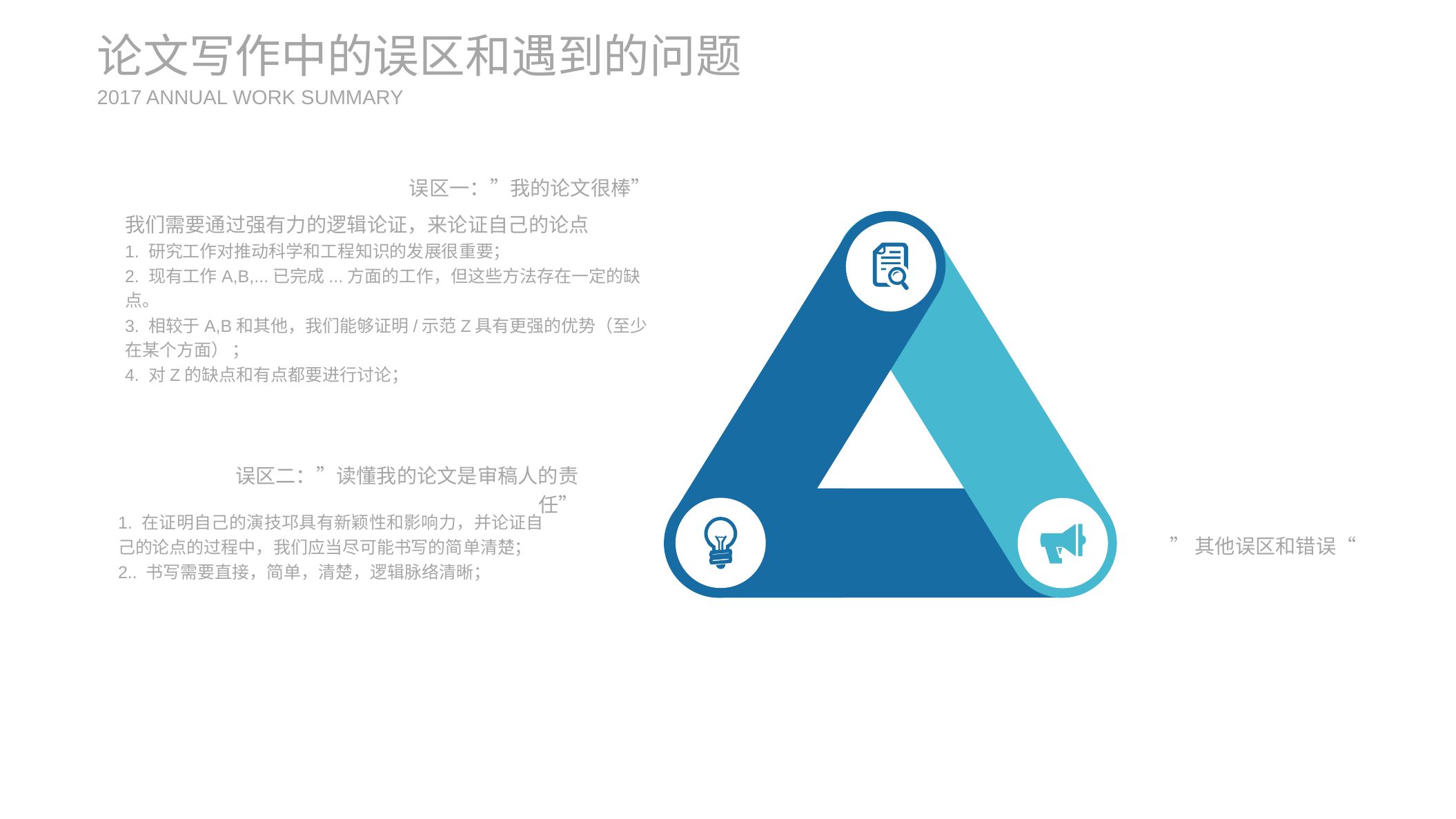

论文写作中的误区和遇到的问题
2017 ANNUAL WORK SUMMARY
误区一：”我的论文很棒”
我们需要通过强有力的逻辑论证，来论证自己的论点
1. 研究工作对推动科学和工程知识的发展很重要；
2. 现有工作A,B,...已完成...方面的工作，但这些方法存在一定的缺点。
3. 相较于A,B和其他，我们能够证明/示范Z具有更强的优势（至少在某个方面） ；
4. 对Z的缺点和有点都要进行讨论；

误区二：”读懂我的论文是审稿人的责任”
1. 在证明自己的演技邛具有新颖性和影响力，并论证自己的论点的过程中，我们应当尽可能书写的简单清楚；
2.. 书写需要直接，简单，清楚，逻辑脉络清晰；
”其他误区和错误“